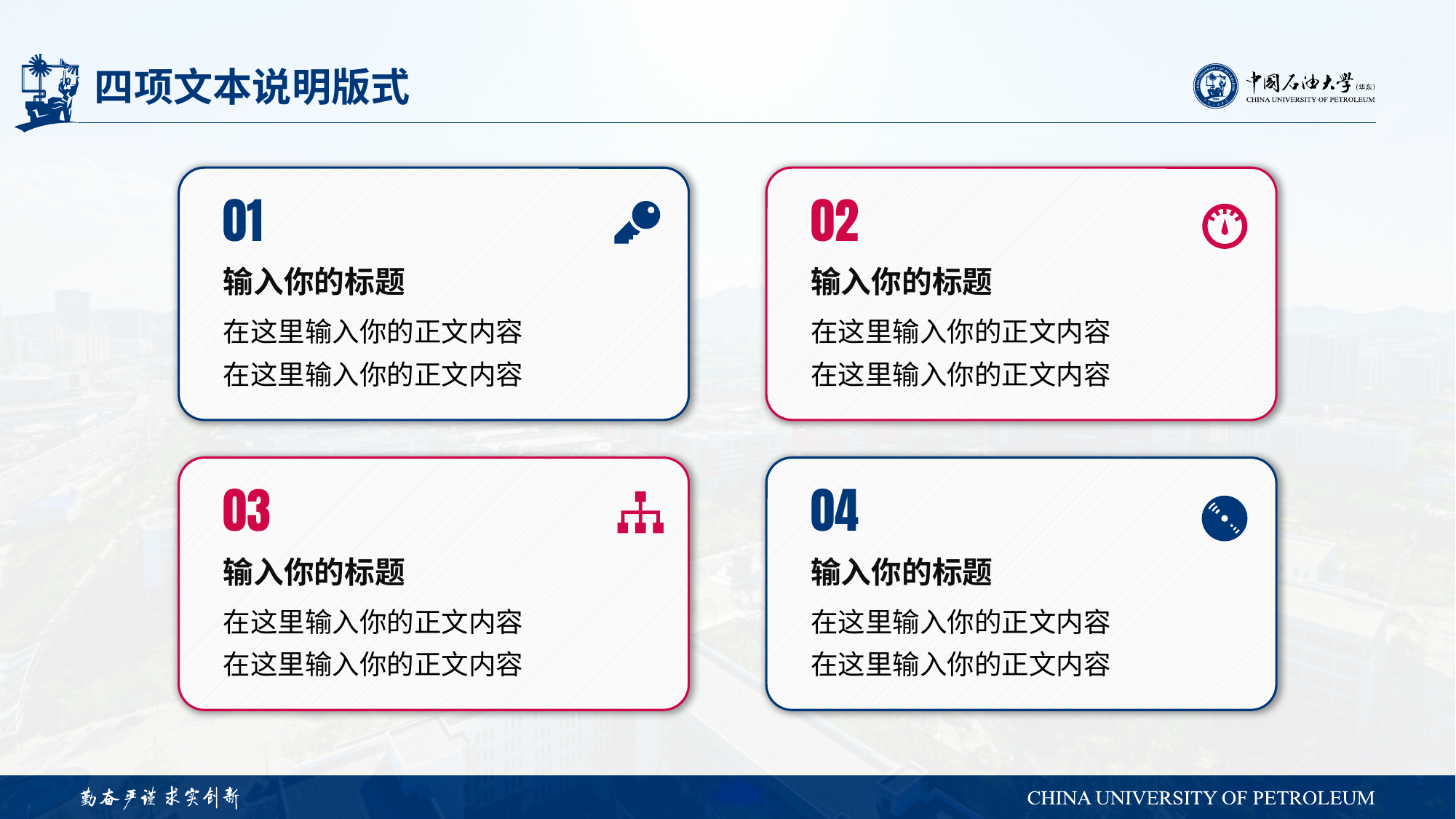

# 四项文本说明版式

01

输入你的标题
在这里输入你的正文内容
在这里输入你的正文内容

02

输入你的标题
在这里输入你的正文内容
在这里输入你的正文内容

03

输入你的标题
在这里输入你的正文内容
在这里输入你的正文内容

04

输入你的标题
在这里输入你的正文内容
在这里输入你的正文内容